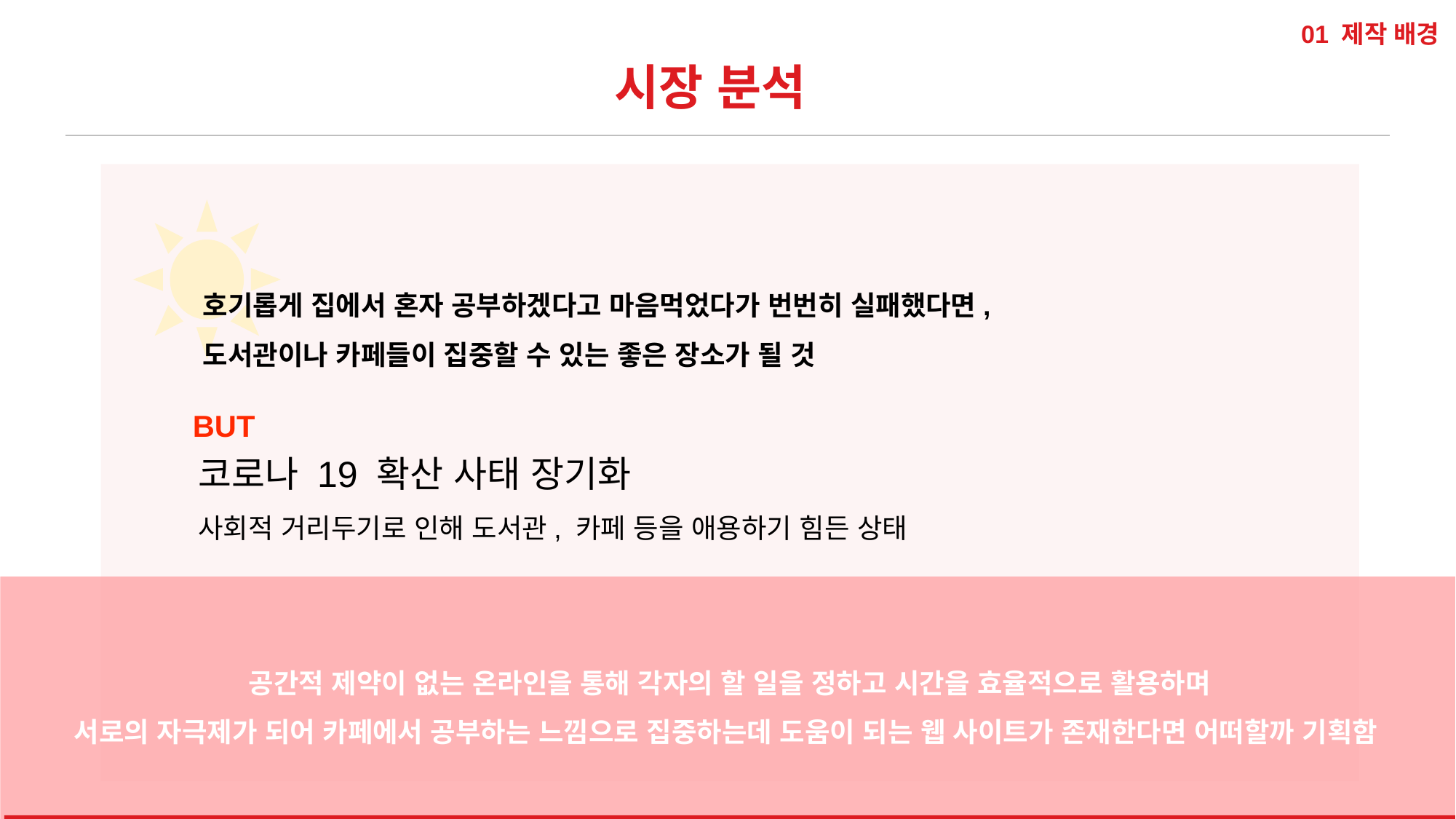

01 제작 배경
시장 분석

호기롭게 집에서 혼자 공부하겠다고 마음먹었다가 번번히 실패했다면,
도서관이나 카페들이 집중할 수 있는 좋은 장소가 될 것
BUT
코로나 19 확산 사태 장기화
사회적 거리두기로 인해 도서관, 카페 등을 애용하기 힘든 상태
공간적 제약이 없는 온라인을 통해 각자의 할 일을 정하고 시간을 효율적으로 활용하며
서로의 자극제가 되어 카페에서 공부하는 느낌으로 집중하는데 도움이 되는 웹 사이트가 존재한다면 어떠할까 기획함

18